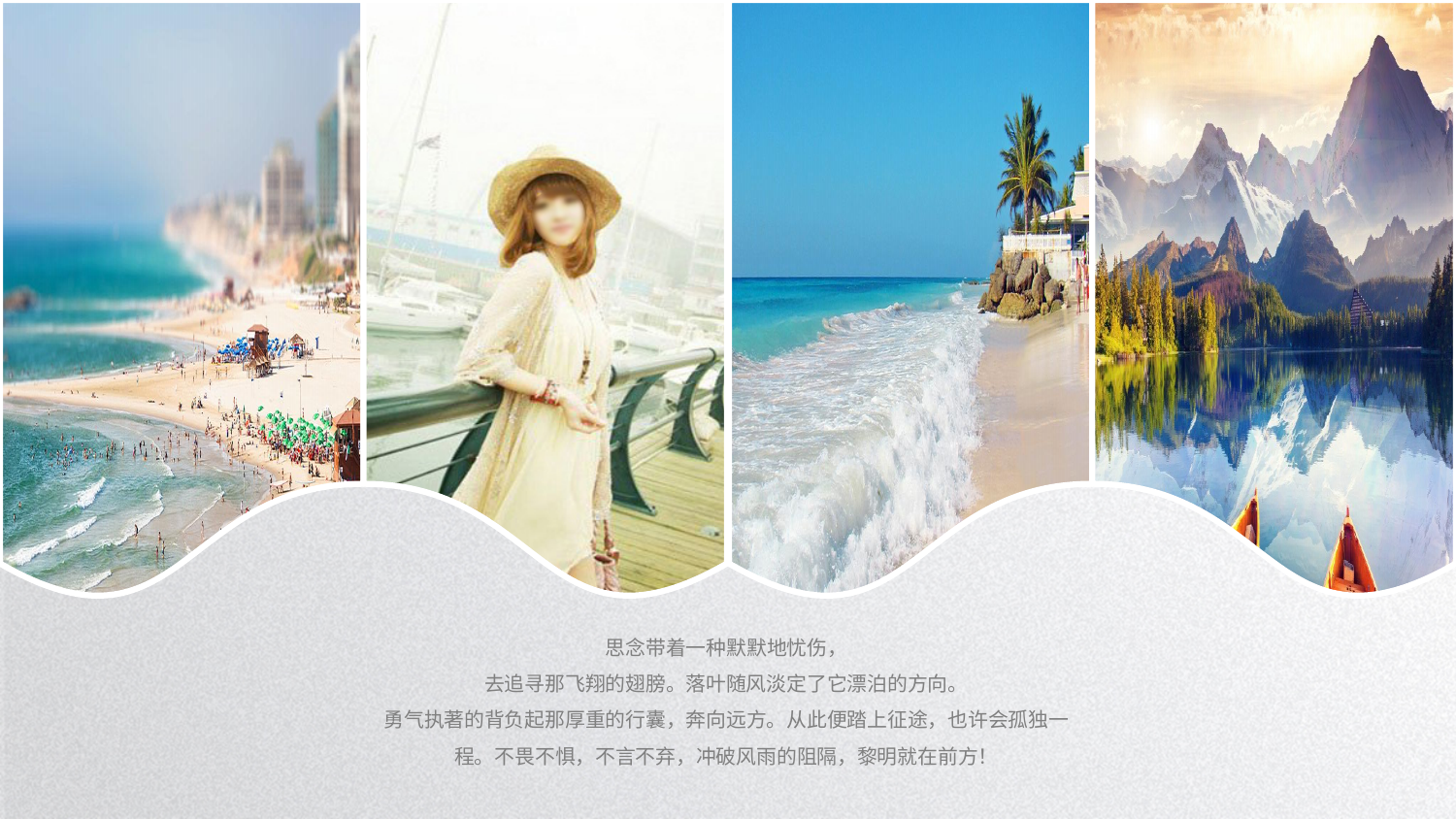

思念带着一种默默地忧伤，
去追寻那飞翔的翅膀。落叶随风淡定了它漂泊的方向。
勇气执著的背负起那厚重的行囊，奔向远方。从此便踏上征途，也许会孤独一程。不畏不惧，不言不弃，冲破风雨的阻隔，黎明就在前方！